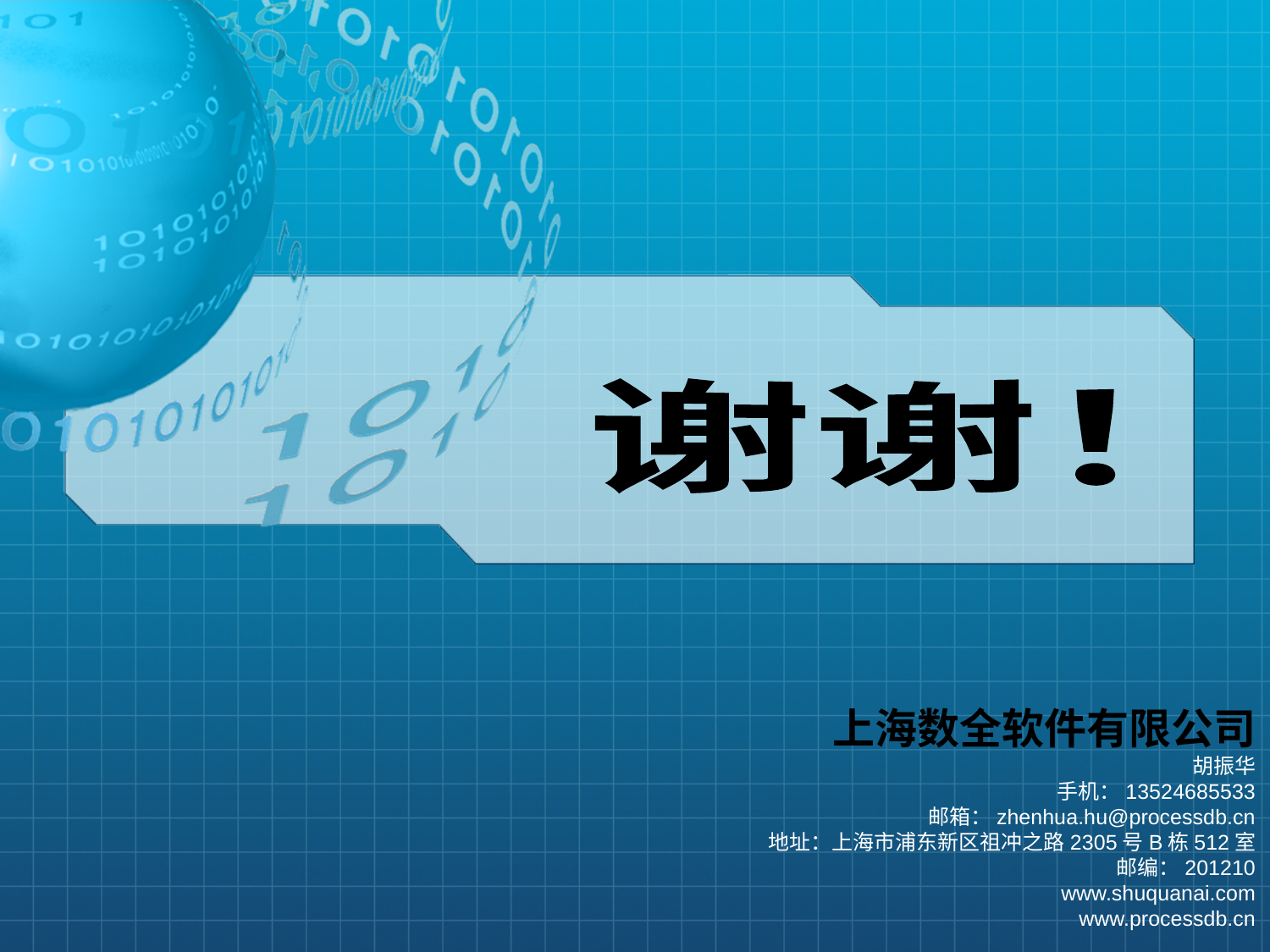

谢谢！
上海数全软件有限公司
胡振华
手机：13524685533
邮箱：zhenhua.hu@processdb.cn
地址：上海市浦东新区祖冲之路2305号B栋512室
邮编：201210
www.shuquanai.com
www.processdb.cn